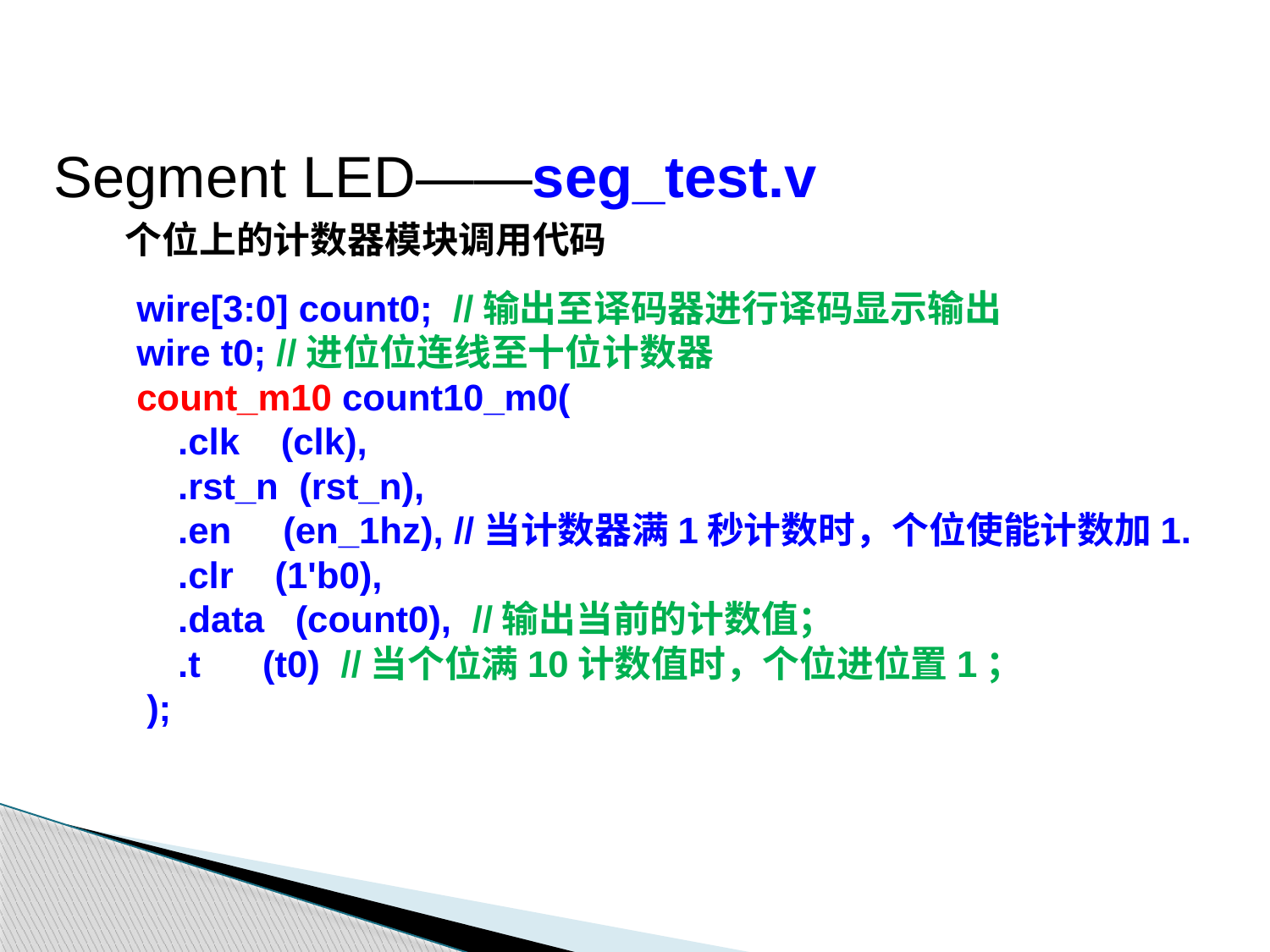

Segment LED——seg_test.v
个位上的计数器模块调用代码
wire[3:0] count0;  //输出至译码器进行译码显示输出
wire t0; //进位位连线至十位计数器
count_m10 count10_m0(
    .clk    (clk),
    .rst_n  (rst_n),
    .en     (en_1hz), //当计数器满1秒计数时，个位使能计数加1.
    .clr    (1'b0),
    .data   (count0),  //输出当前的计数值；
    .t      (t0)  //当个位满10计数值时，个位进位置1；
 );